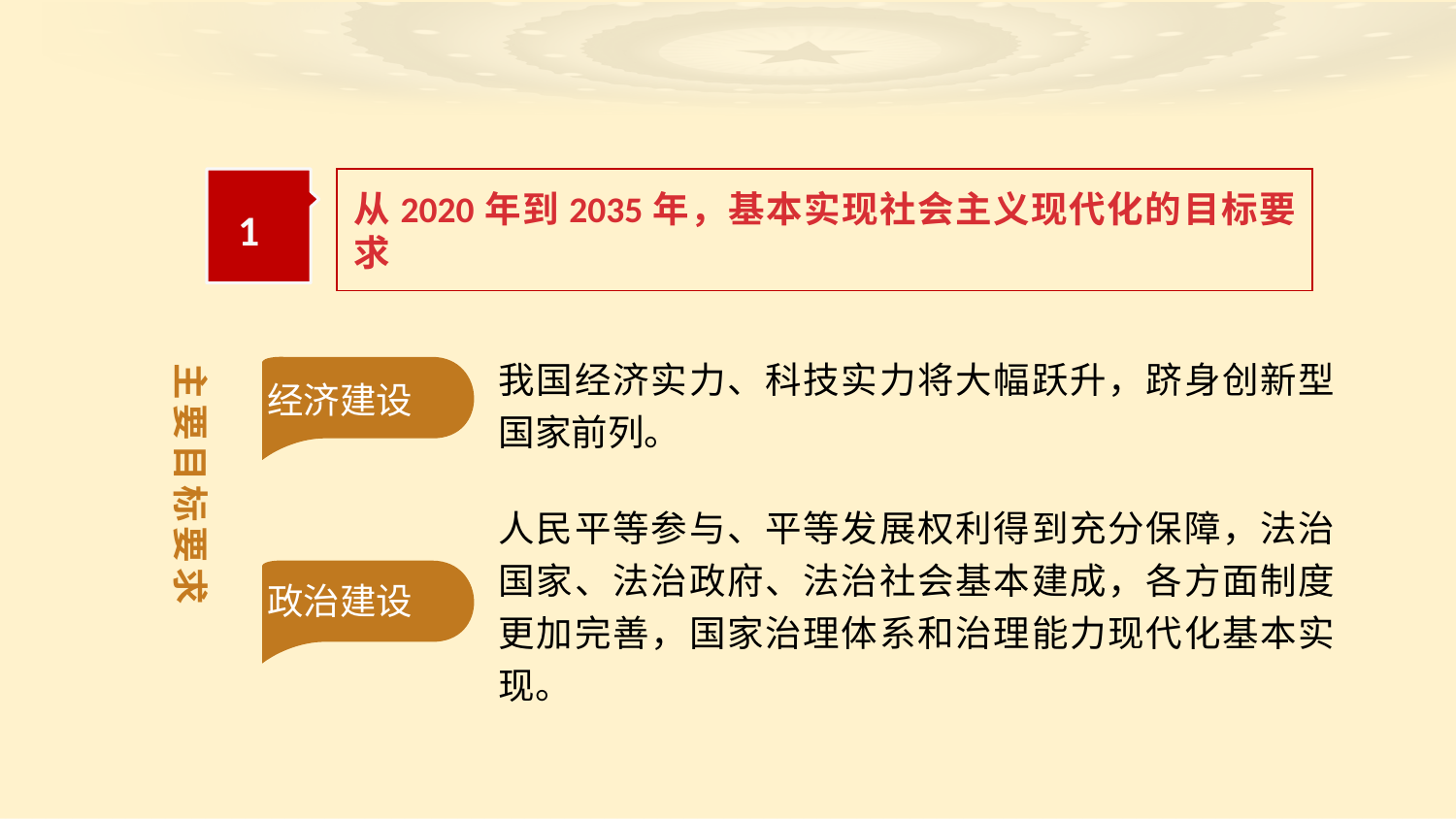

从2020年到2035年，基本实现社会主义现代化的目标要求
1
我国经济实力、科技实力将大幅跃升，跻身创新型国家前列。

主要目标要求
经济建设
人民平等参与、平等发展权利得到充分保障，法治国家、法治政府、法治社会基本建成，各方面制度更加完善，国家治理体系和治理能力现代化基本实现。

政治建设